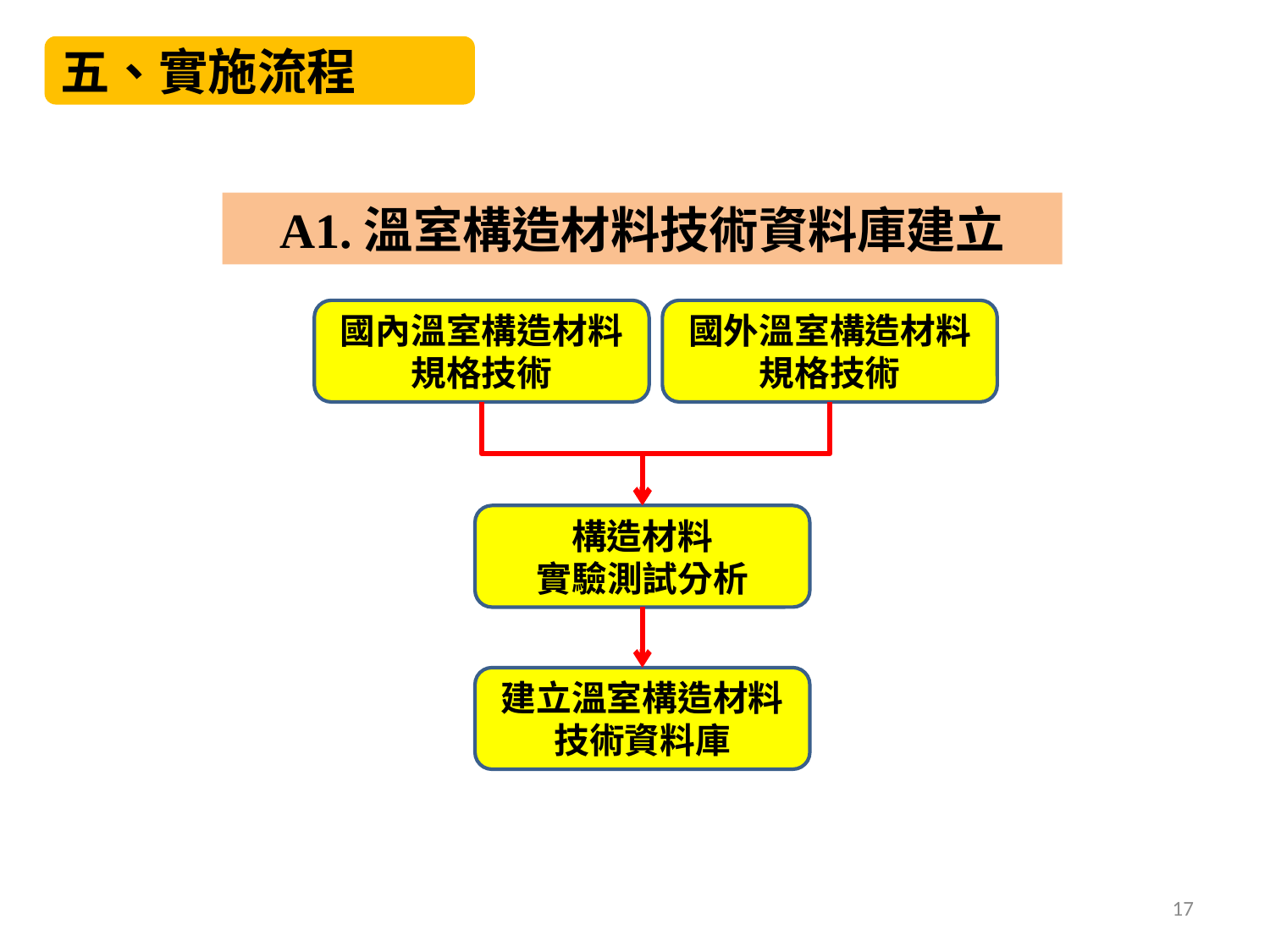

五、實施流程
A1.溫室構造材料技術資料庫建立
國內溫室構造材料規格技術
國外溫室構造材料規格技術
構造材料
實驗測試分析
建立溫室構造材料技術資料庫
17